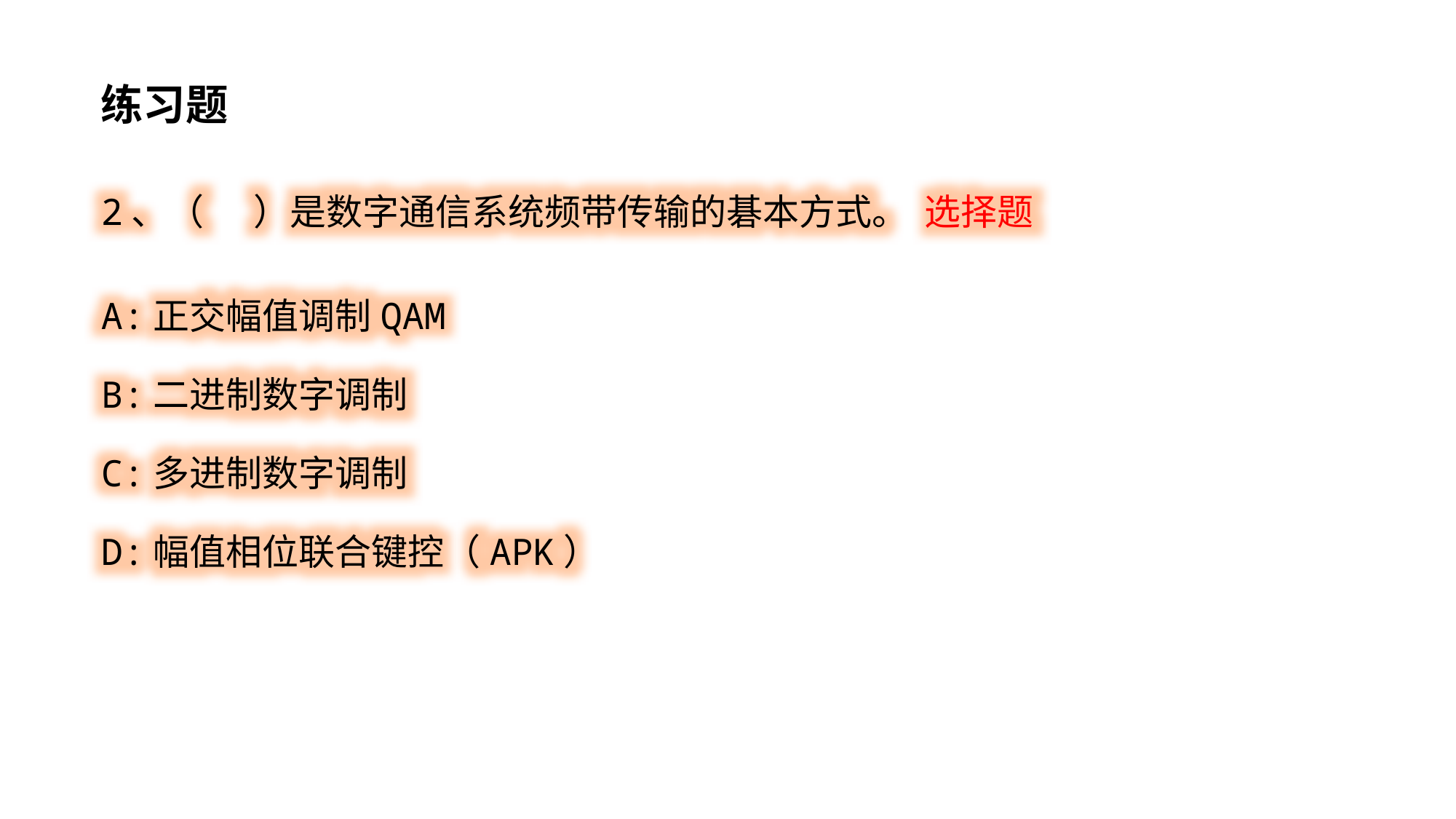

练习题
2、（      ）是数字通信系统频带传输的碁本方式。  选择题

A:正交幅值调制QAM

B:二进制数字调制

C:多进制数字调制

D:幅值相位联合键控（APK）